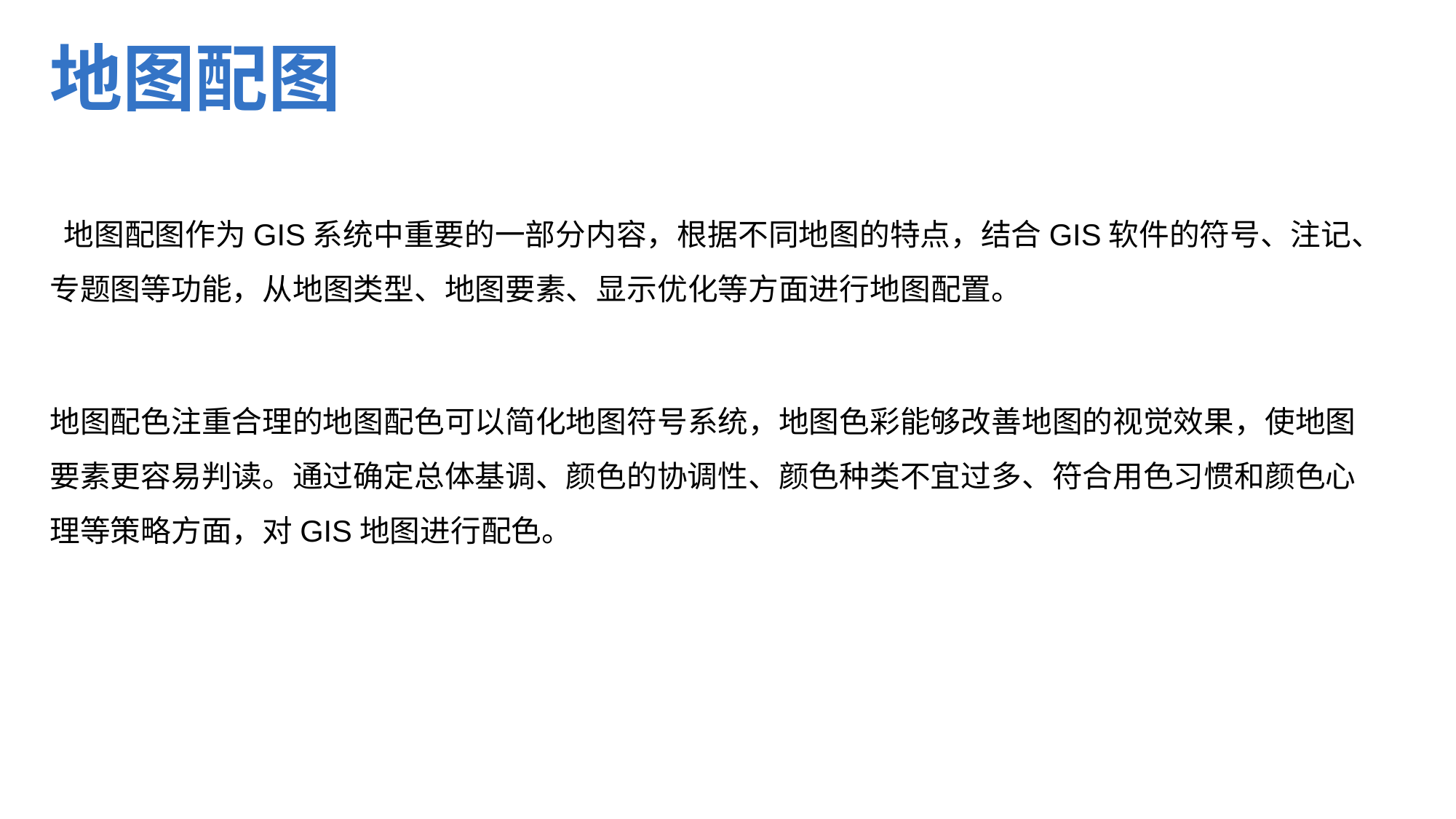

# 地图配图
 地图配图作为GIS系统中重要的一部分内容，根据不同地图的特点，结合GIS软件的符号、注记、专题图等功能，从地图类型、地图要素、显示优化等方面进行地图配置。
地图配色注重合理的地图配色可以简化地图符号系统，地图色彩能够改善地图的视觉效果，使地图要素更容易判读。通过确定总体基调、颜色的协调性、颜色种类不宜过多、符合用色习惯和颜色心理等策略方面，对GIS地图进行配色。